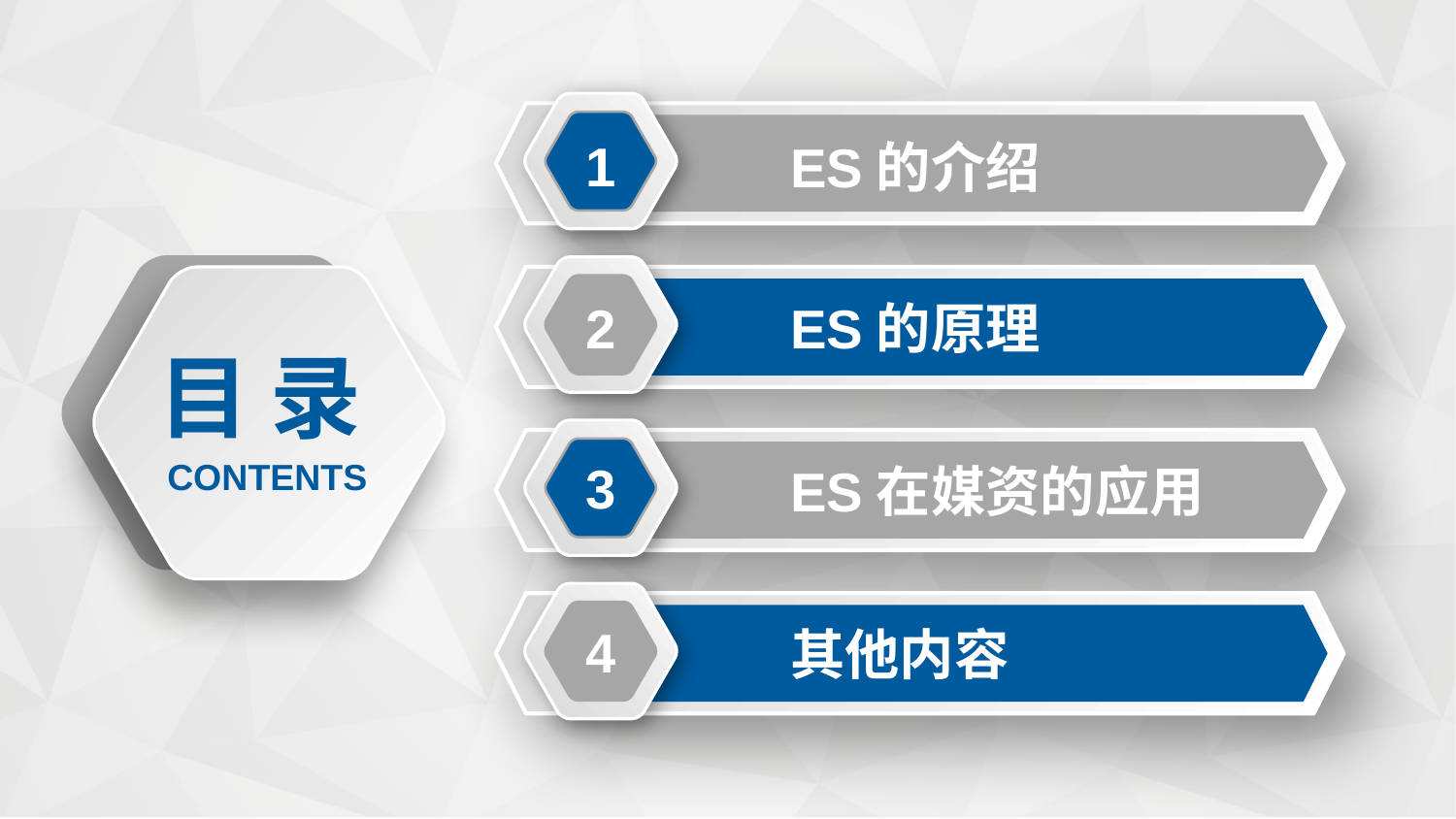

1
ES的介绍

2
ES的原理
目 录

CONTENTS
3
ES在媒资的应用

4
其他内容